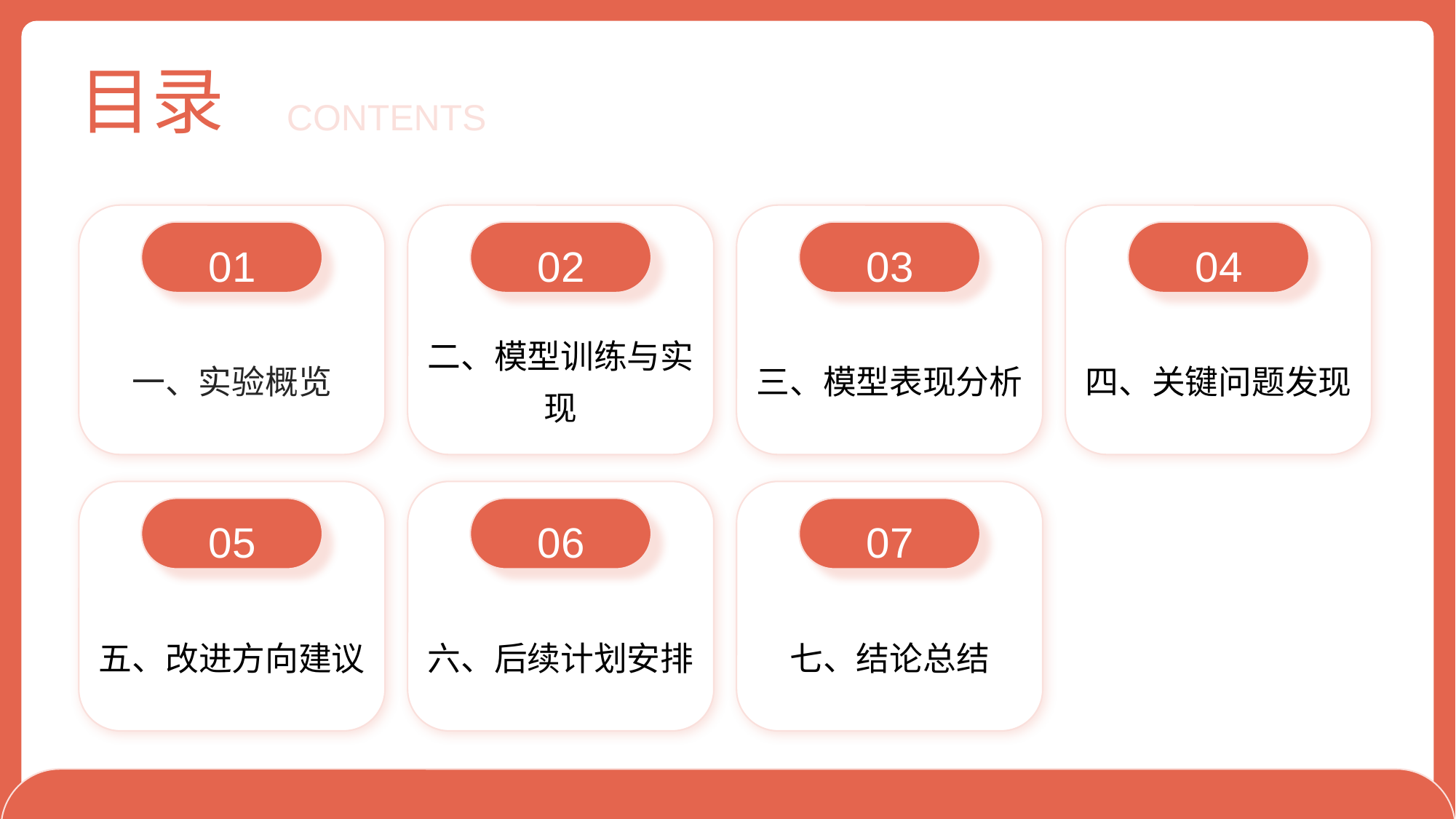

目录
CONTENTS

01
02
03
04
一、实验概览
二、模型训练与实现
三、模型表现分析
四、关键问题发现

05
06
07
五、改进方向建议
六、后续计划安排
七、结论总结